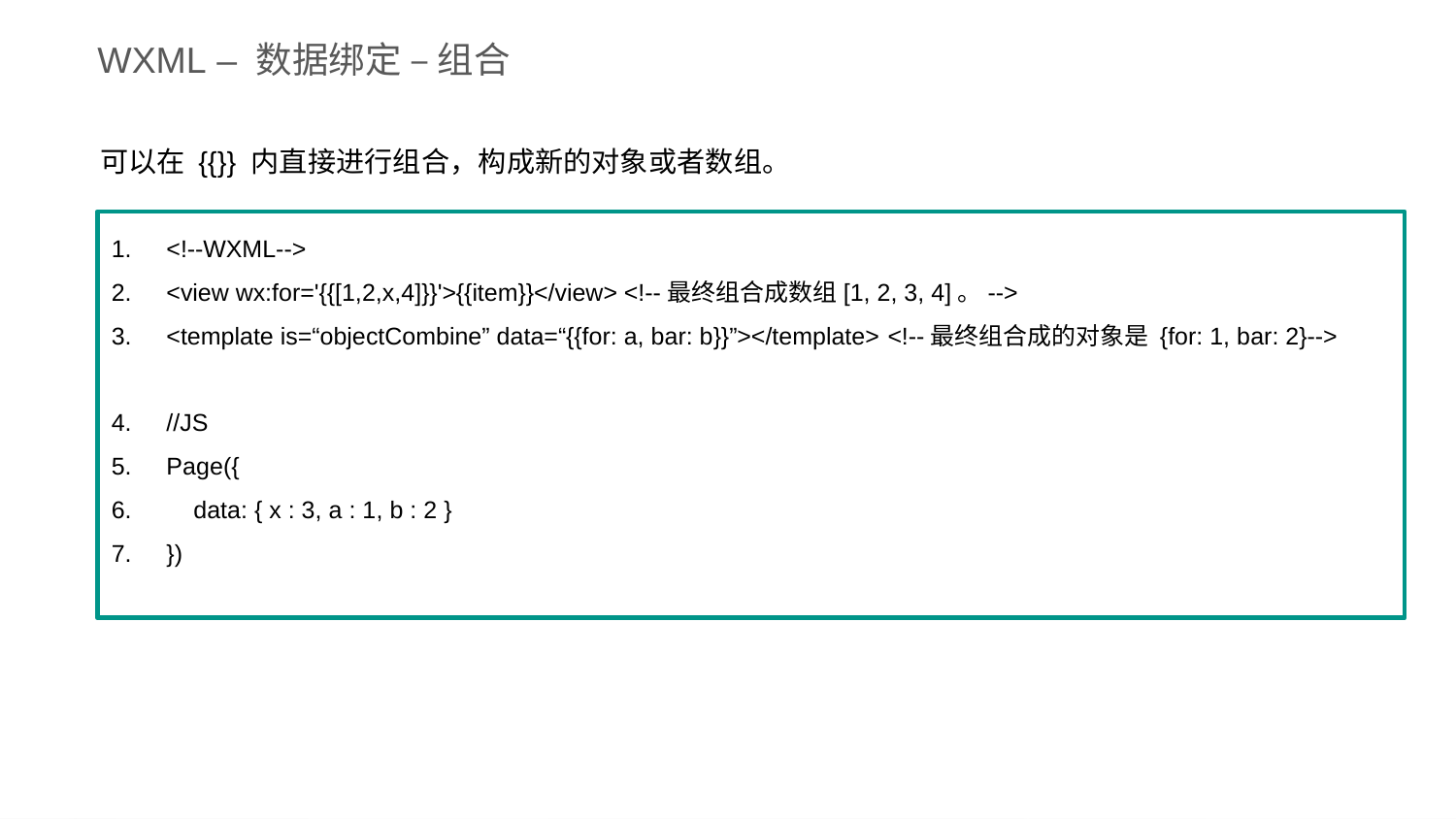

WXML – 数据绑定 – 组合
可以在 {{}} 内直接进行组合，构成新的对象或者数组。
<!--WXML-->
<view wx:for='{{[1,2,x,4]}}'>{{item}}</view> <!--最终组合成数组[1, 2, 3, 4]。-->
<template is=“objectCombine” data=“{{for: a, bar: b}}”></template> <!--最终组合成的对象是 {for: 1, bar: 2}-->

//JS
Page({
    data: { x : 3, a : 1, b : 2 }
})